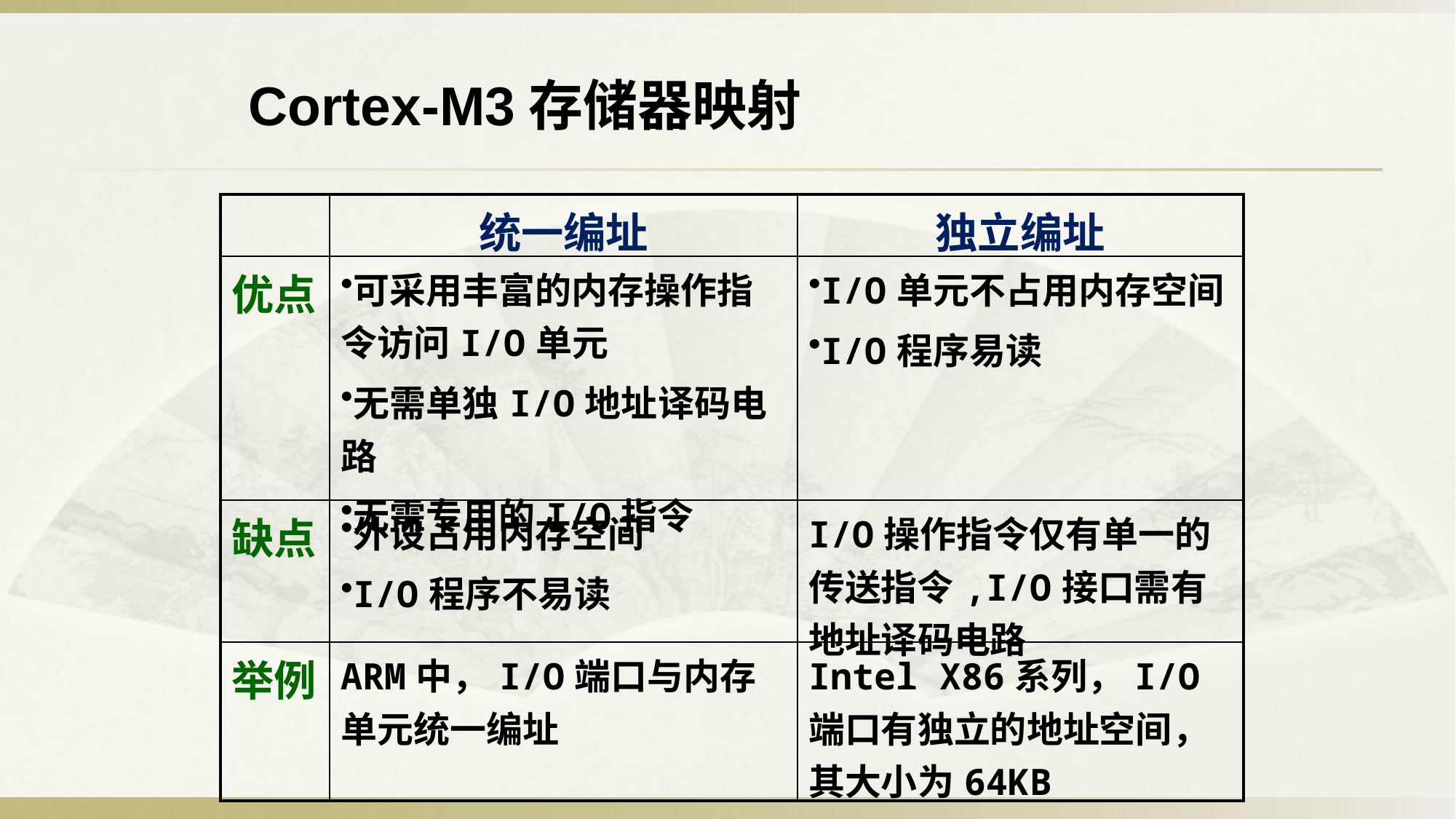

Cortex-M3存储器映射
|  | 统一编址 | 独立编址 |
| --- | --- | --- |
| 优点 | 可采用丰富的内存操作指令访问I/O单元 无需单独I/O地址译码电路 无需专用的I/O指令 | I/O单元不占用内存空间 I/O程序易读 |
| 缺点 | 外设占用内存空间 I/O程序不易读 | I/O操作指令仅有单一的传送指令,I/O接口需有地址译码电路 |
| 举例 | ARM中，I/O端口与内存单元统一编址 | Intel X86系列，I/O端口有独立的地址空间，其大小为64KB |